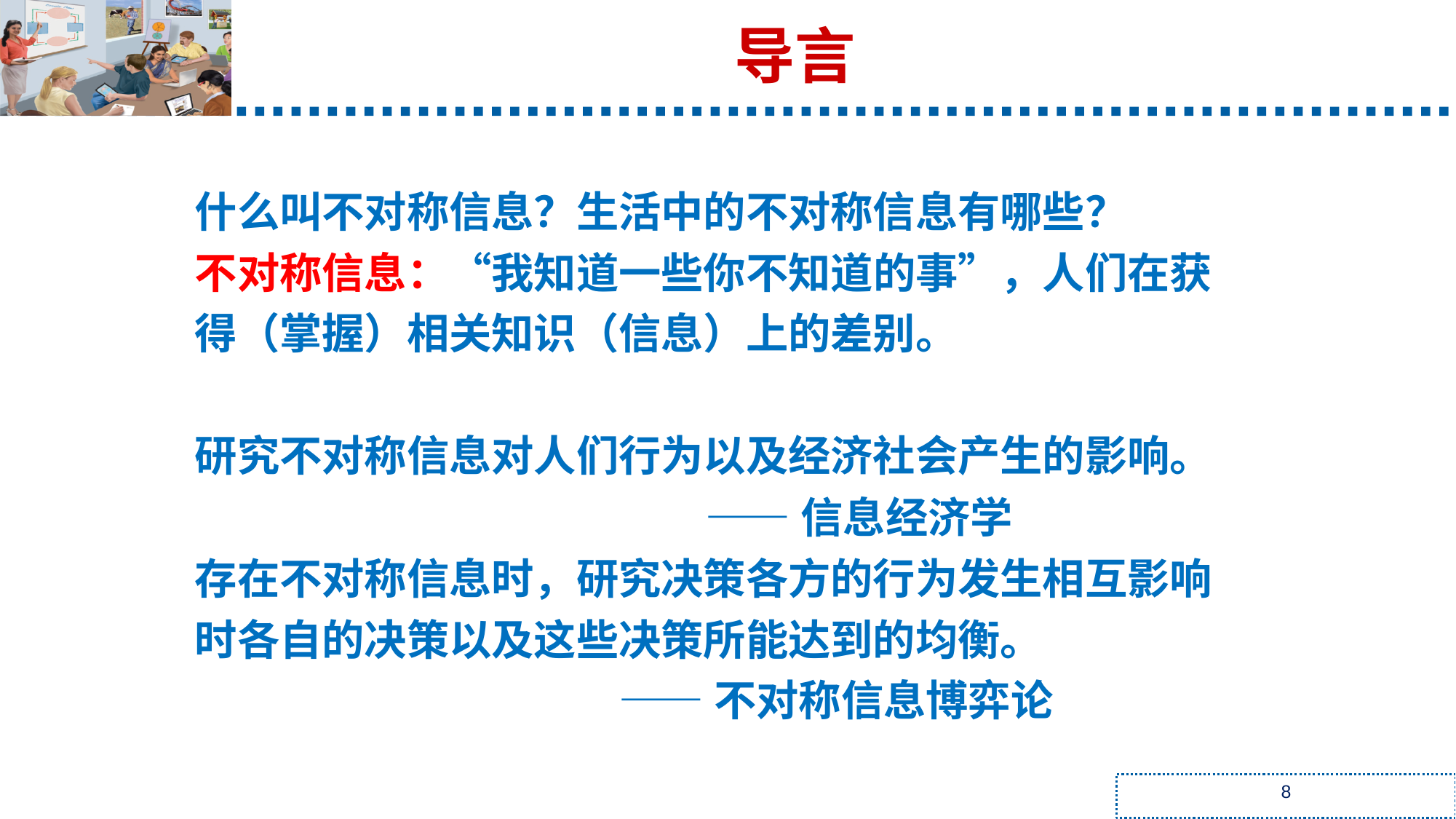

导言
什么叫不对称信息？生活中的不对称信息有哪些？
不对称信息：“我知道一些你不知道的事”，人们在获得（掌握）相关知识（信息）上的差别。

研究不对称信息对人们行为以及经济社会产生的影响。
                                                     ——信息经济学
存在不对称信息时，研究决策各方的行为发生相互影响时各自的决策以及这些决策所能达到的均衡。
                                            ——不对称信息博弈论

8